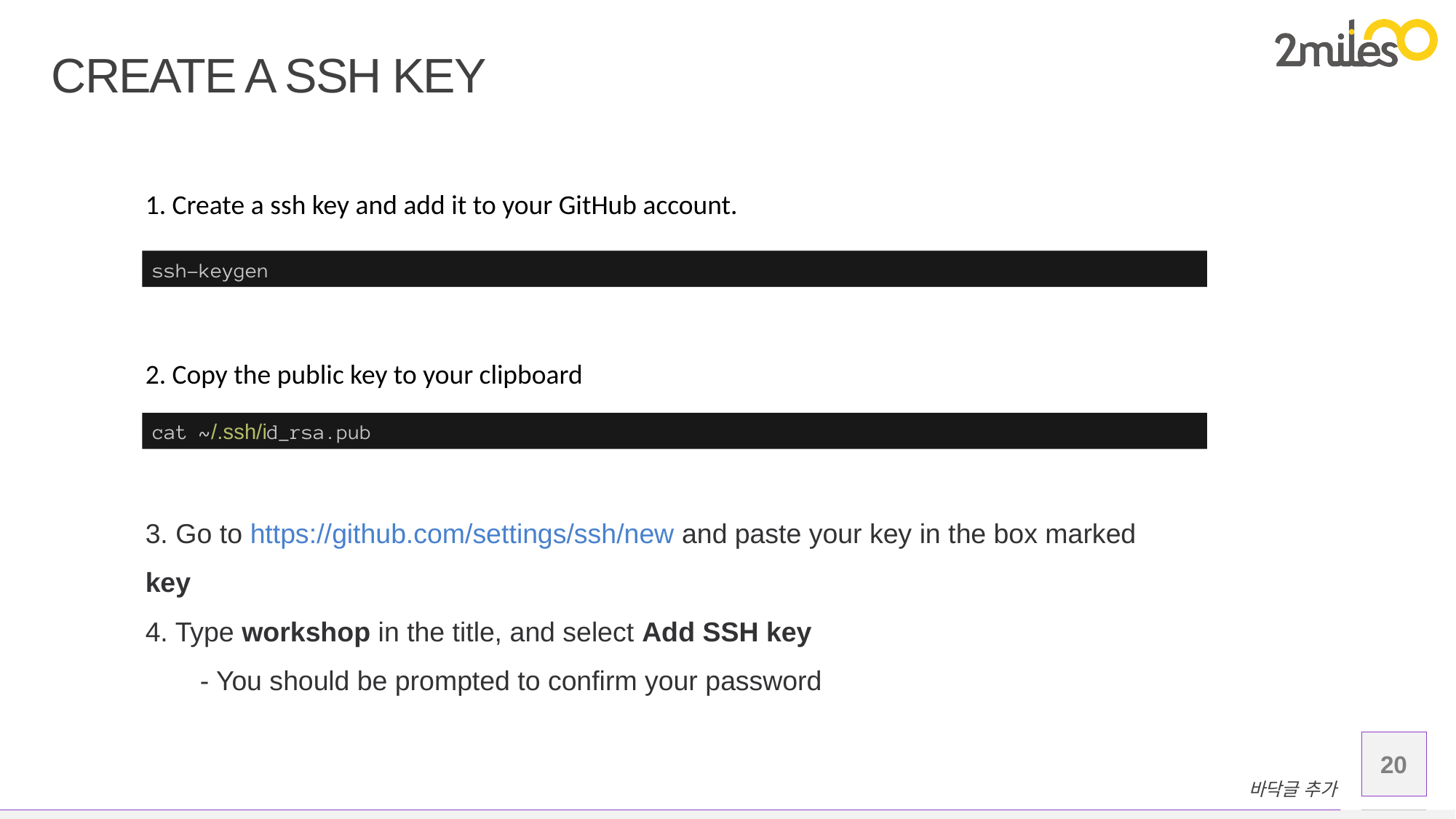

# Create a SSH key
1. Create a ssh key and add it to your GitHub account.
ssh-keygen
2. Copy the public key to your clipboard
cat ~/.ssh/id_rsa.pub
3. Go to https://github.com/settings/ssh/new and paste your key in the box marked key
4. Type workshop in the title, and select Add SSH key
- You should be prompted to confirm your password
20
바닥글 추가